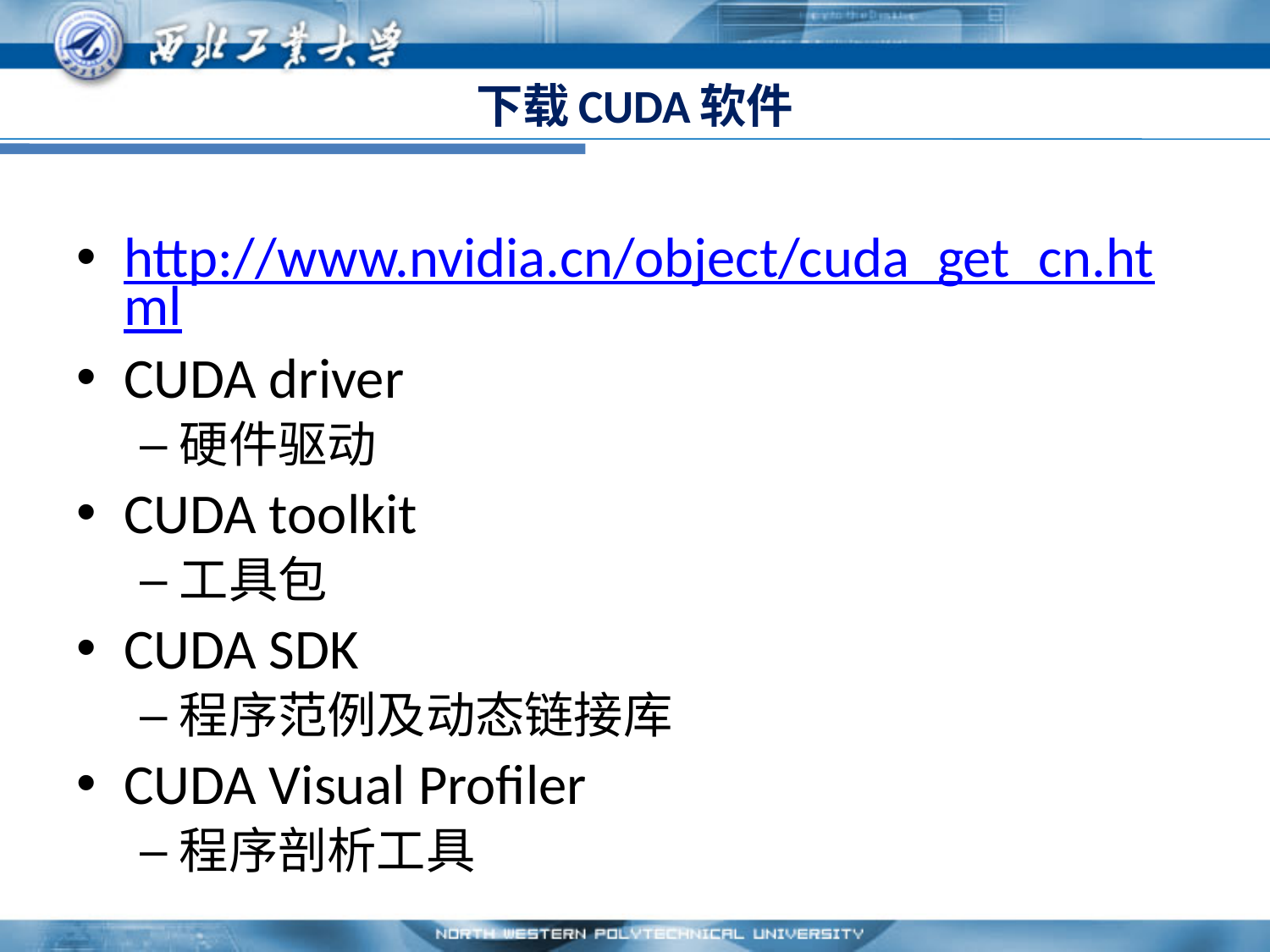

# 下载CUDA软件
http://www.nvidia.cn/object/cuda_get_cn.html
CUDA driver
硬件驱动
CUDA toolkit
工具包
CUDA SDK
程序范例及动态链接库
CUDA Visual Profiler
程序剖析工具